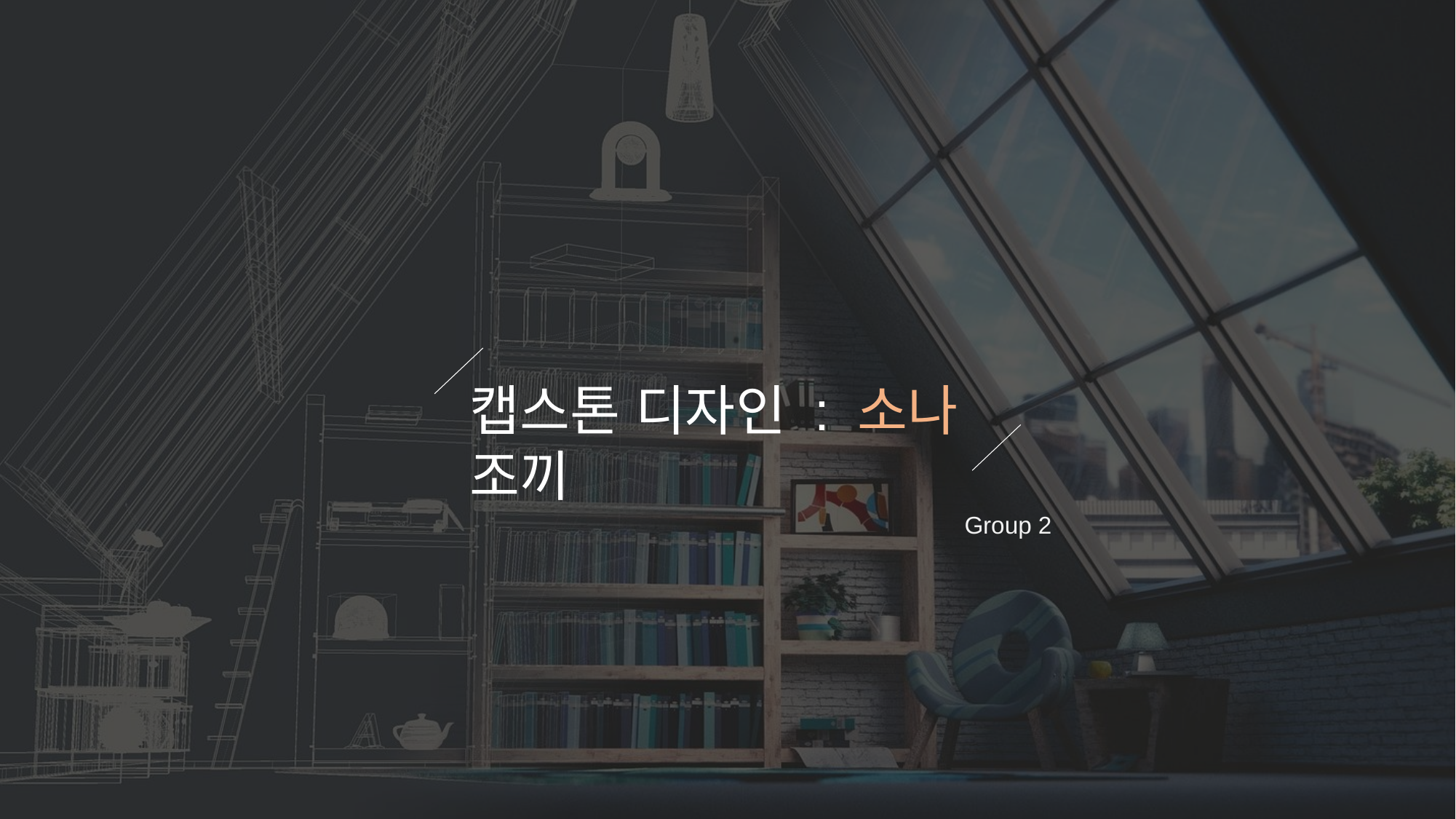

캡스톤 디자인 : 소나 조끼
Group 2